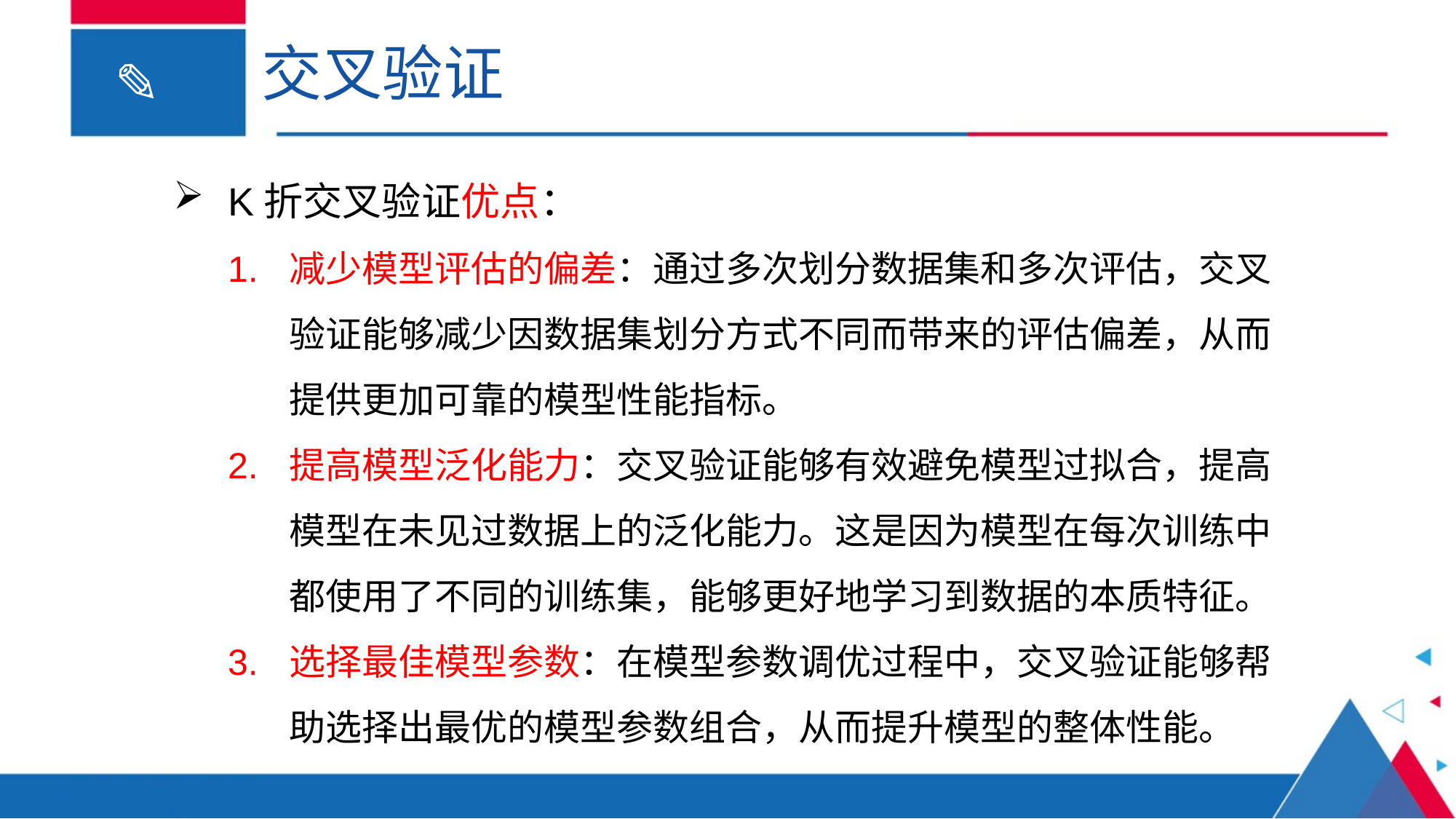

# 交叉验证
K折交叉验证优点：
减少模型评估的偏差：通过多次划分数据集和多次评估，交叉验证能够减少因数据集划分方式不同而带来的评估偏差，从而提供更加可靠的模型性能指标。
提高模型泛化能力：交叉验证能够有效避免模型过拟合，提高模型在未见过数据上的泛化能力。这是因为模型在每次训练中都使用了不同的训练集，能够更好地学习到数据的本质特征。
选择最佳模型参数：在模型参数调优过程中，交叉验证能够帮助选择出最优的模型参数组合，从而提升模型的整体性能。